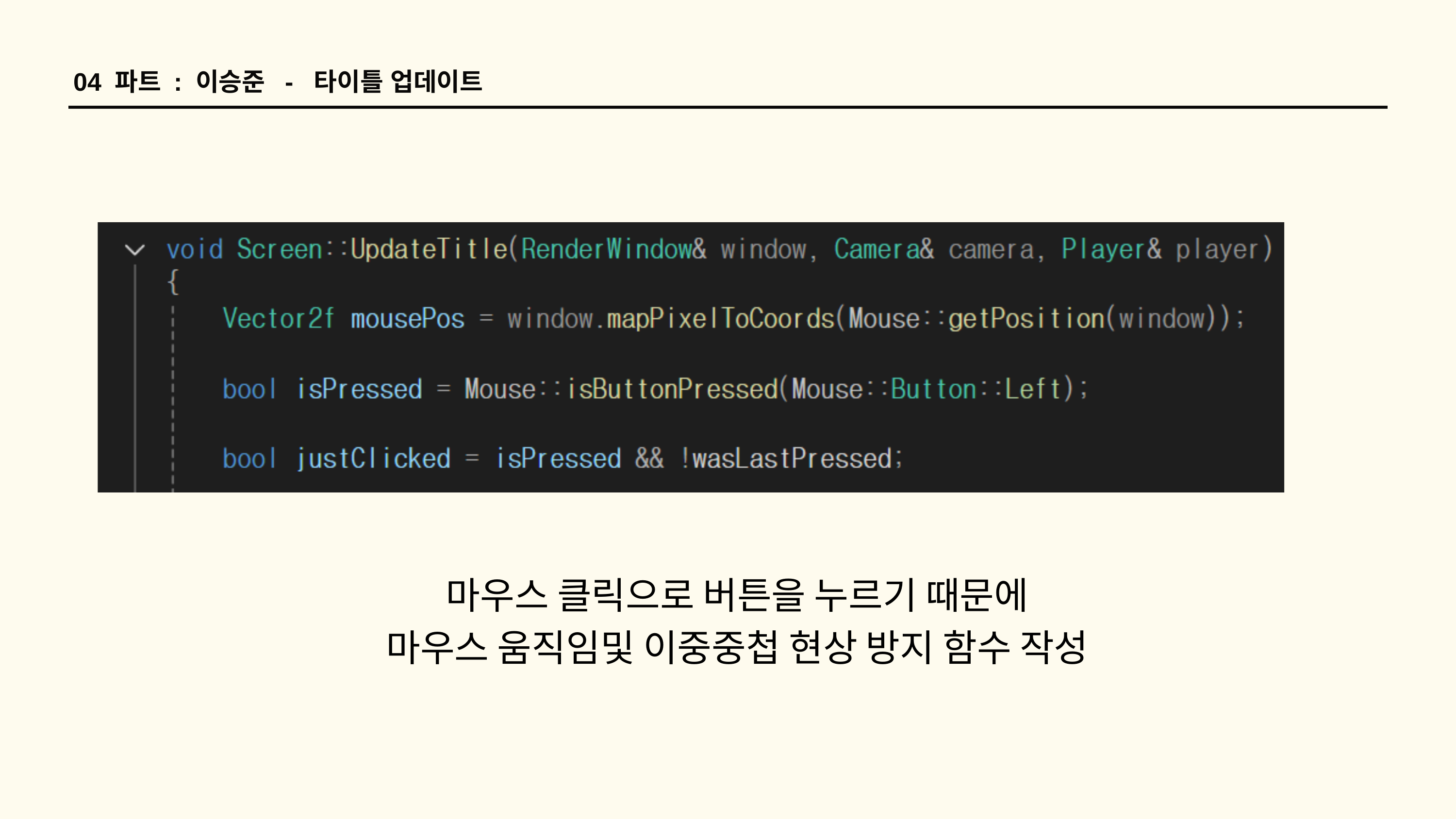

04 파트 : 이승준  -  타이틀 업데이트

마우스 클릭으로 버튼을 누르기 때문에
마우스 움직임및 이중중첩 현상 방지 함수 작성